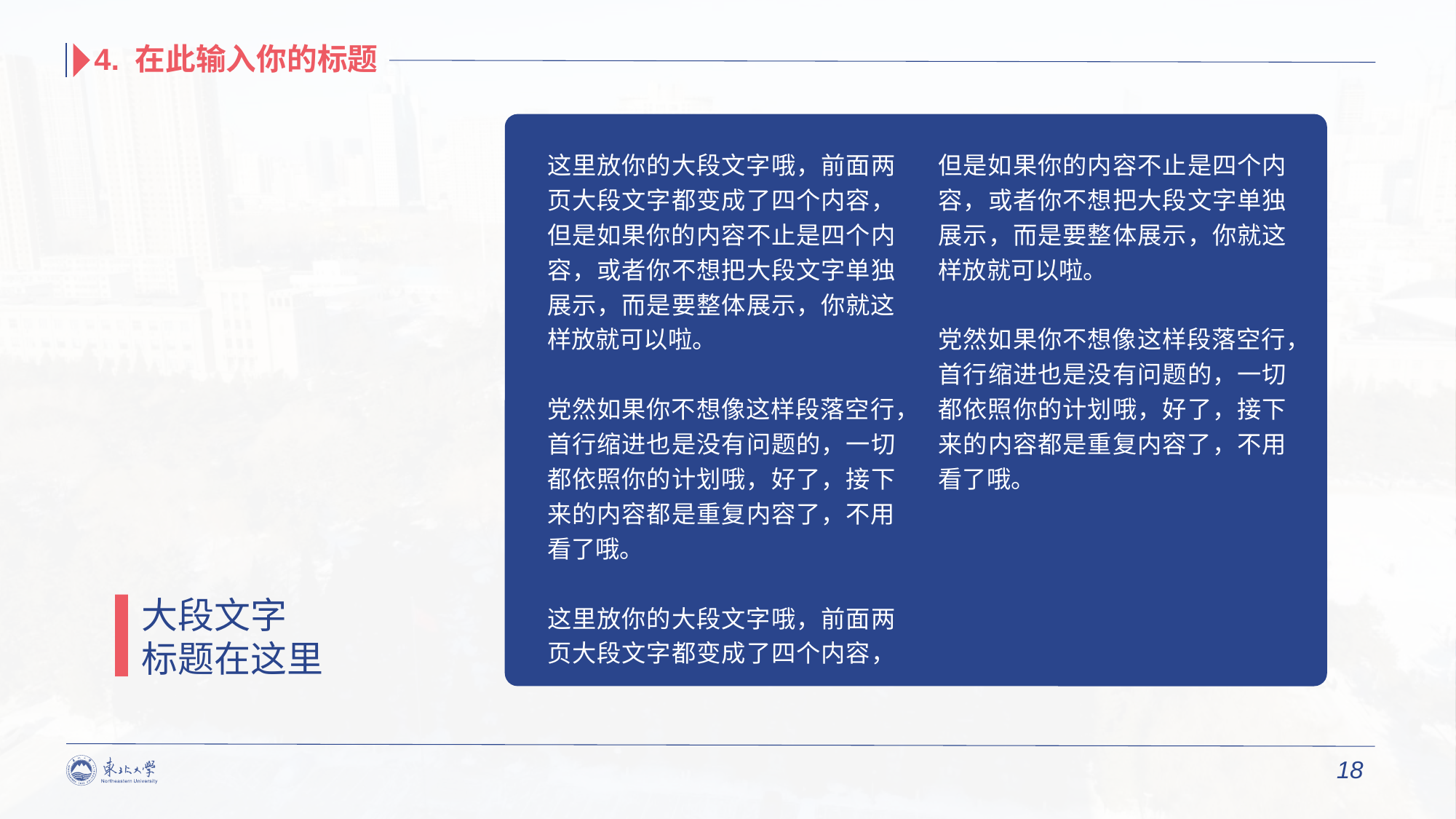

4. 在此输入你的标题
这里放你的大段文字哦，前面两页大段文字都变成了四个内容，但是如果你的内容不止是四个内容，或者你不想把大段文字单独展示，而是要整体展示，你就这样放就可以啦。

党然如果你不想像这样段落空行，首行缩进也是没有问题的，一切都依照你的计划哦，好了，接下来的内容都是重复内容了，不用看了哦。

这里放你的大段文字哦，前面两页大段文字都变成了四个内容，但是如果你的内容不止是四个内容，或者你不想把大段文字单独展示，而是要整体展示，你就这样放就可以啦。

党然如果你不想像这样段落空行，首行缩进也是没有问题的，一切都依照你的计划哦，好了，接下来的内容都是重复内容了，不用看了哦。
大段文字
标题在这里

18